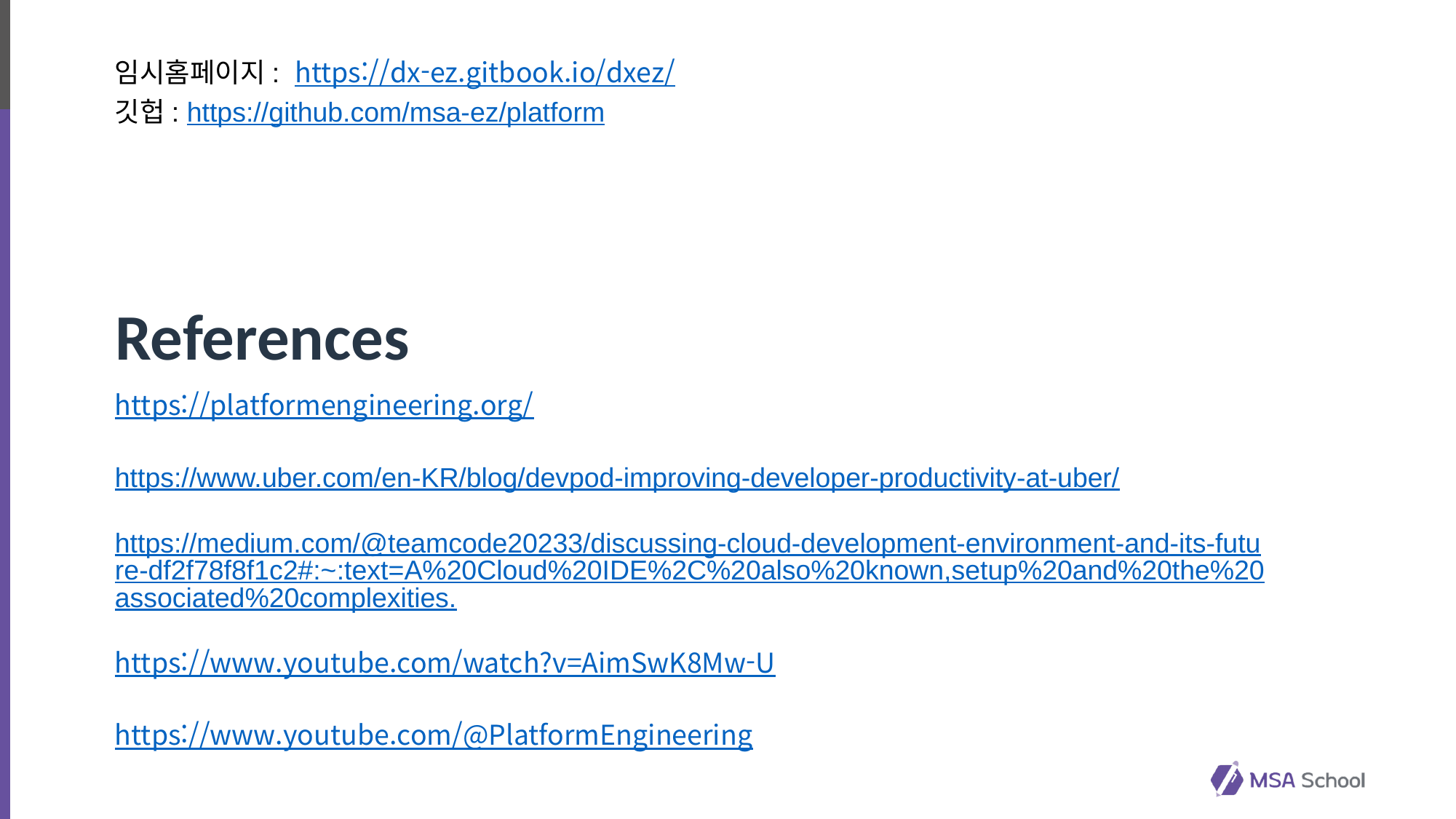

임시홈페이지:  https://dx-ez.gitbook.io/dxez/
깃헙: https://github.com/msa-ez/platform
# References
https://platformengineering.org/

https://www.uber.com/en-KR/blog/devpod-improving-developer-productivity-at-uber/

https://medium.com/@teamcode20233/discussing-cloud-development-environment-and-its-future-df2f78f8f1c2#:~:text=A%20Cloud%20IDE%2C%20also%20known,setup%20and%20the%20associated%20complexities.

https://www.youtube.com/watch?v=AimSwK8Mw-U

https://www.youtube.com/@PlatformEngineering